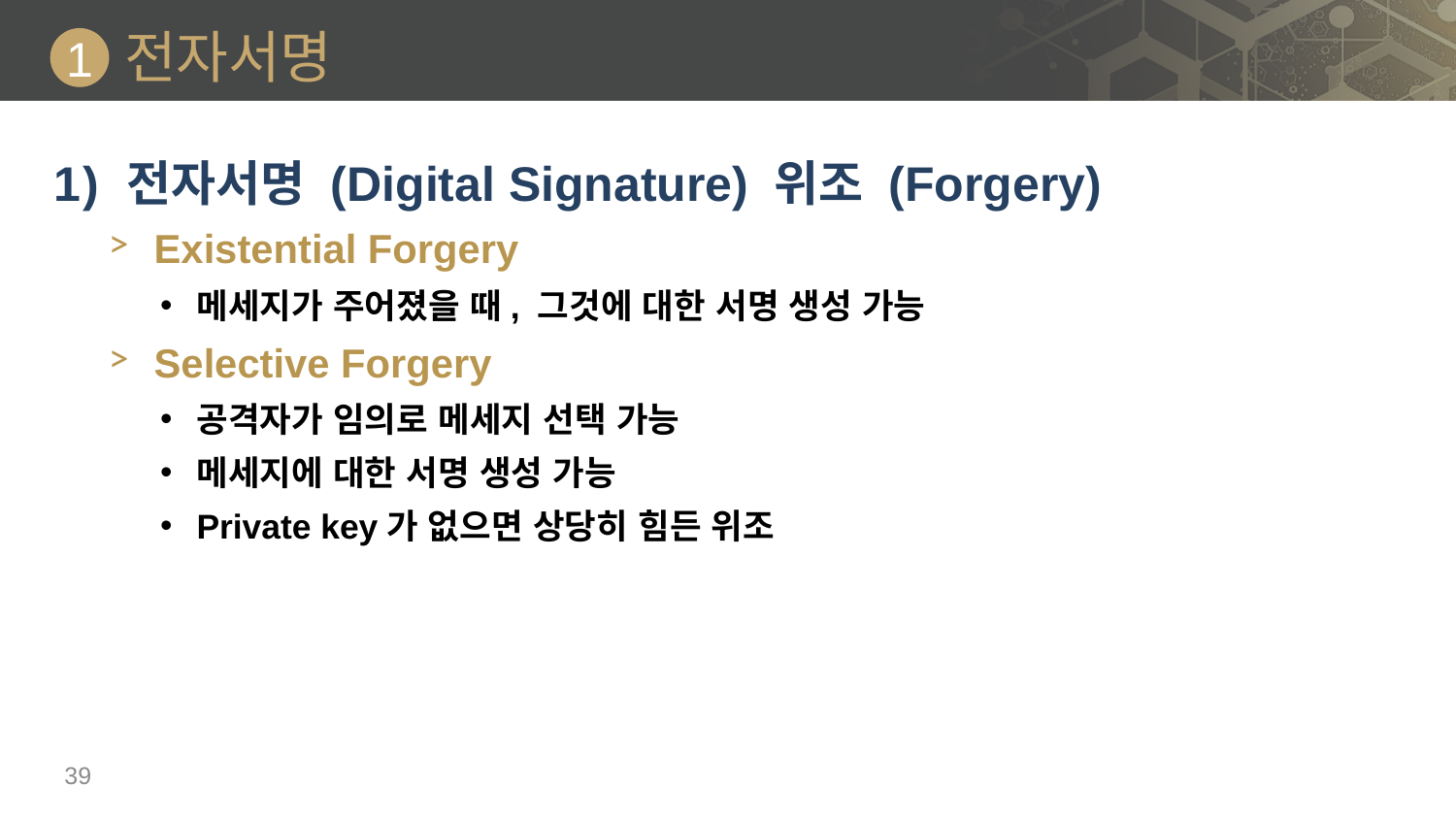

# 전자서명
1
전자서명 (Digital Signature) 위조 (Forgery)
Existential Forgery
메세지가 주어졌을 때, 그것에 대한 서명 생성 가능
Selective Forgery
공격자가 임의로 메세지 선택 가능
메세지에 대한 서명 생성 가능
Private key가 없으면 상당히 힘든 위조

39